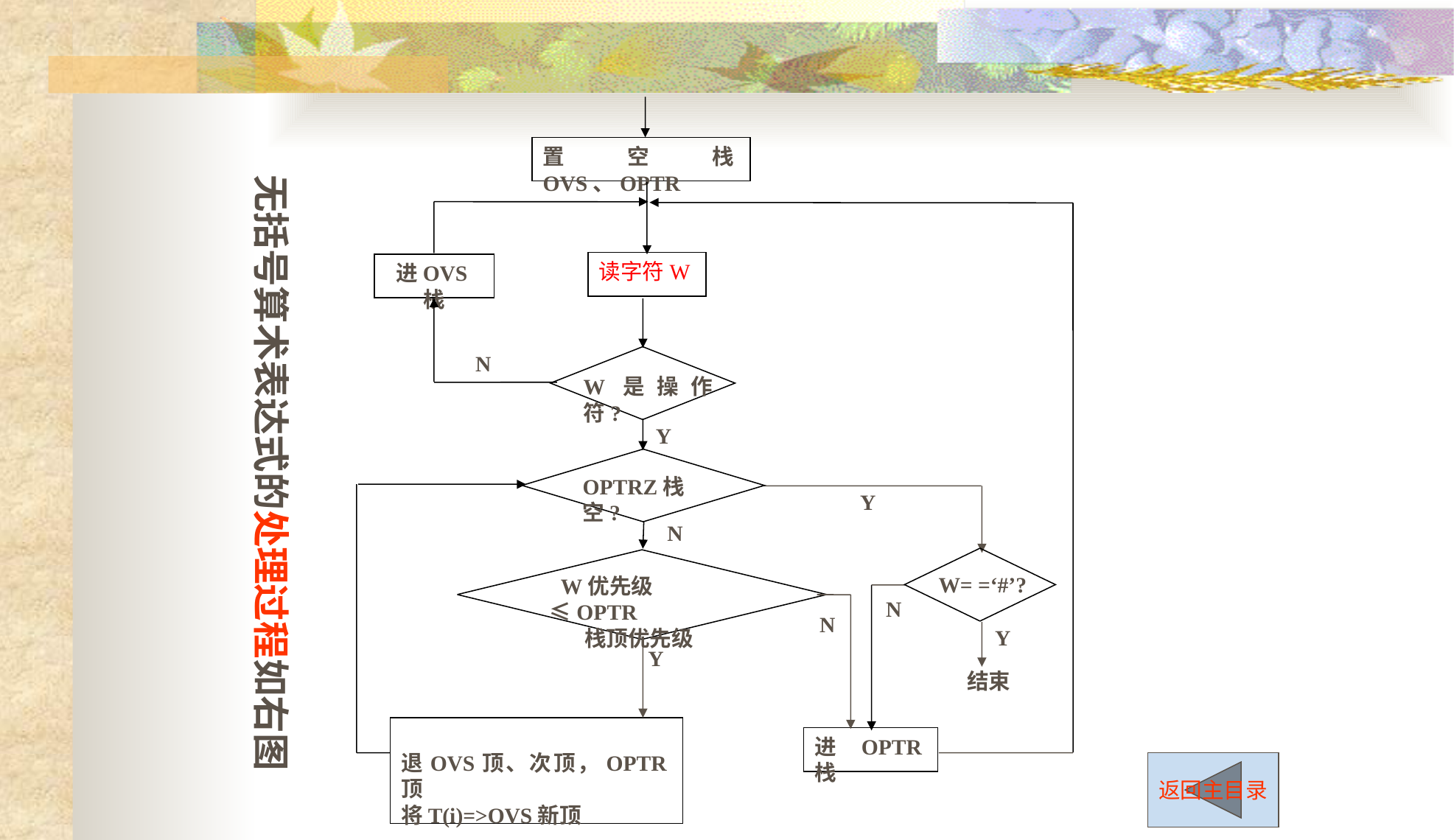

置空栈OVS、OPTR

读字符W
进OVS栈

N

W是操作符?

Y

OPTRZ栈空?
Y

N

  W优先级≤OPTR
      栈顶优先级
W= =‘#’?

N

N

Y

Y

结束

退OVS顶、次顶，OPTR顶
将T(i)=>OVS新顶
进OPTR栈

无括号算术表达式的处理过程如右图
返回主目录